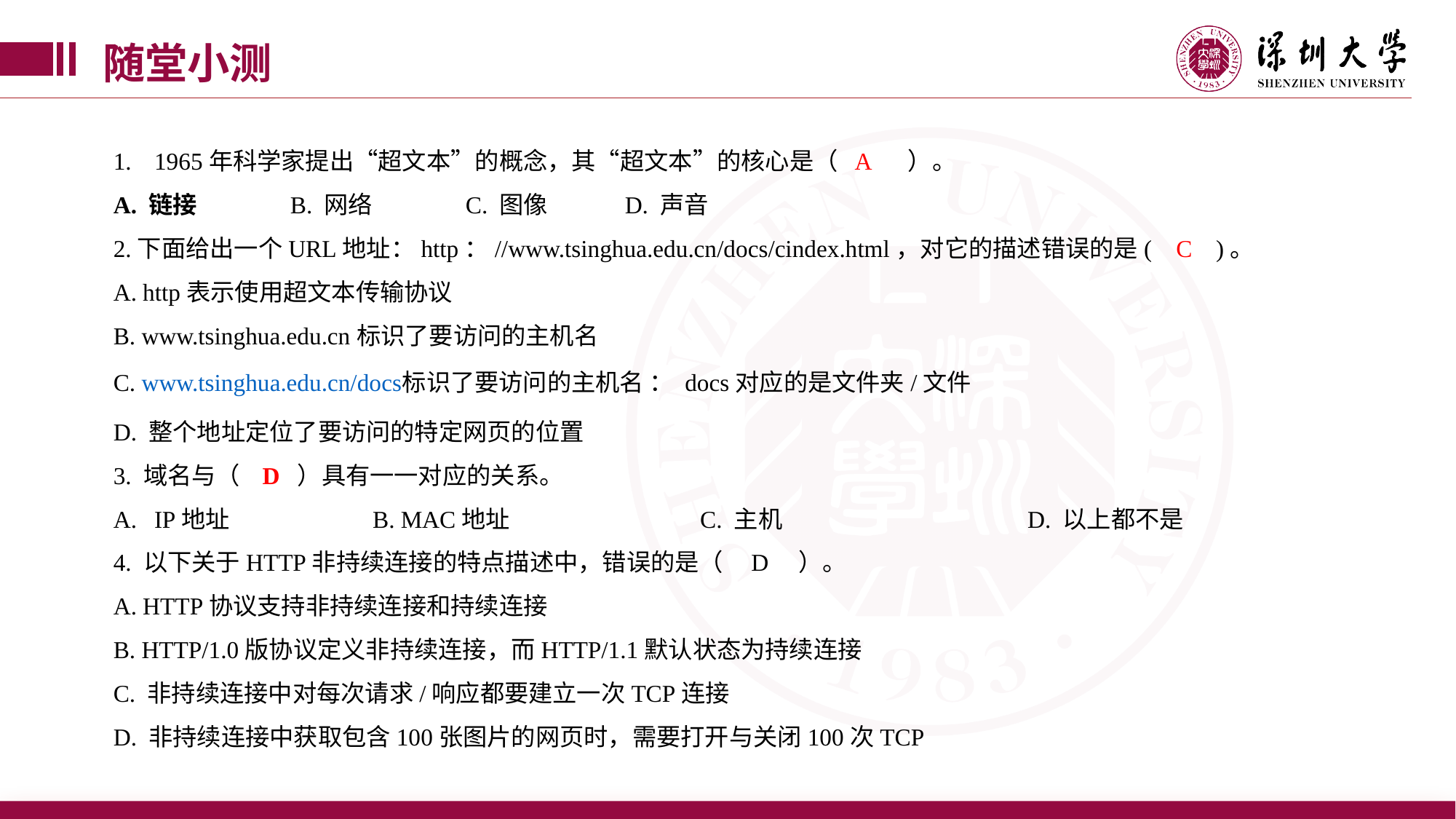

随堂小测

1965年科学家提出“超文本”的概念，其“超文本”的核心是（  A     ）。
A. 链接                B. 网络                C. 图像             D. 声音
2.下面给出一个URL地址：http：//www.tsinghua.edu.cn/docs/cindex.html，对它的描述错误的是(    C    )。
A. http表示使用超文本传输协议
B. www.tsinghua.edu.cn标识了要访问的主机名
C. www.tsinghua.edu.cn/docs标识了要访问的主机名 ： docs对应的是文件夹/文件
D. 整个地址定位了要访问的特定网页的位置
3. 域名与（   D  ）具有一一对应的关系。
IP地址		B. MAC地址		C. 主机			D. 以上都不是
4. 以下关于HTTP非持续连接的特点描述中，错误的是（    D    ）。
A. HTTP协议支持非持续连接和持续连接
B. HTTP/1.0版协议定义非持续连接，而HTTP/1.1默认状态为持续连接
C. 非持续连接中对每次请求/响应都要建立一次TCP连接
D. 非持续连接中获取包含100张图片的网页时，需要打开与关闭100次TCP